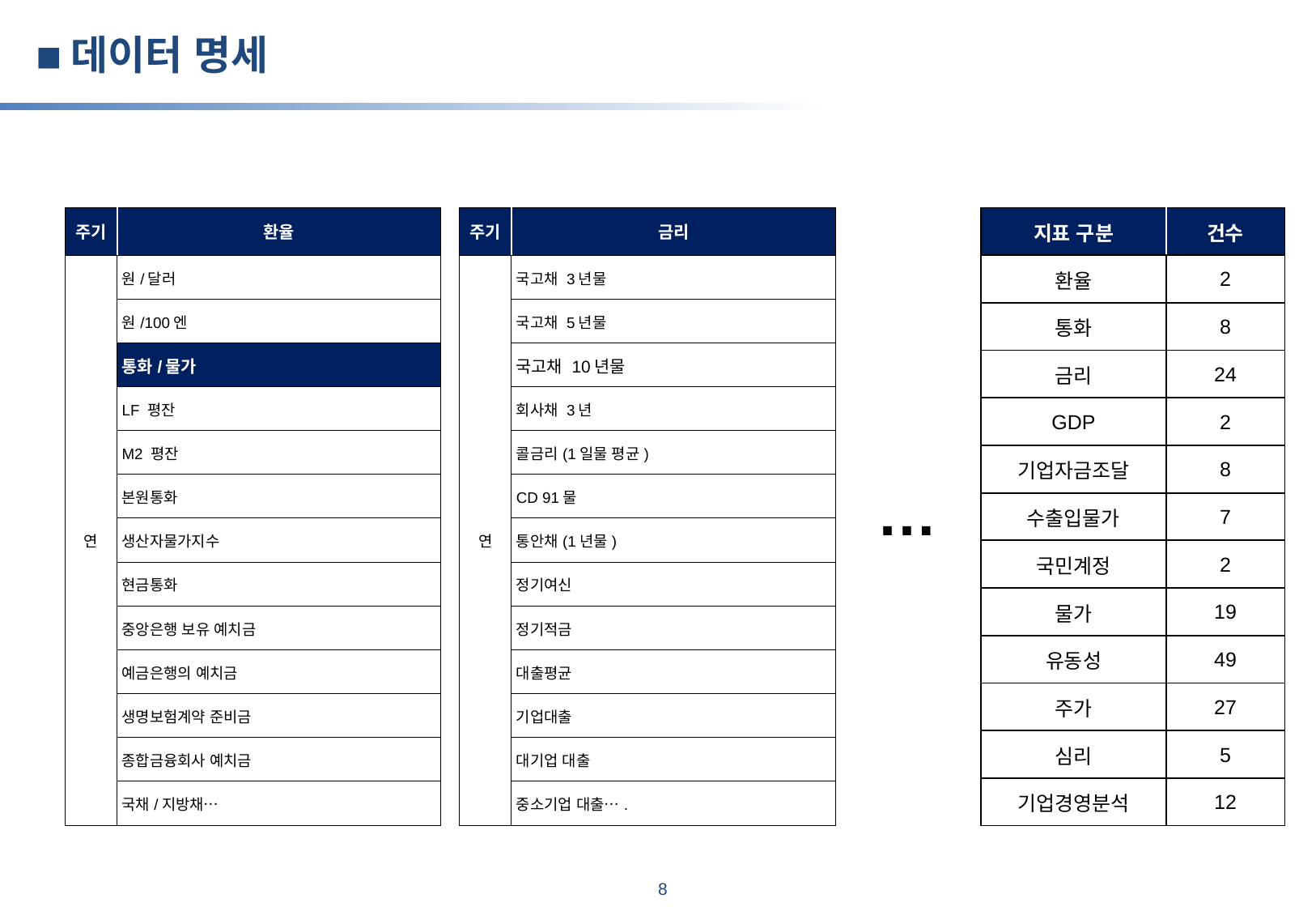

◼데이터 명세
| 지표 구분 | 건수 |
| --- | --- |
| 환율 | 2 |
| 통화 | 8 |
| 금리 | 24 |
| GDP | 2 |
| 기업자금조달 | 8 |
| 수출입물가 | 7 |
| 국민계정 | 2 |
| 물가 | 19 |
| 유동성 | 49 |
| 주가 | 27 |
| 심리 | 5 |
| 기업경영분석 | 12 |
| 주기 | 금리 |
| --- | --- |
| 연 | 국고채 3년물 |
|  | 국고채 5년물 |
|  | 국고채 10년물 |
|  | 회사채 3년 |
|  | 콜금리(1일물 평균) |
|  | CD 91물 |
|  | 통안채(1년물) |
|  | 정기여신 |
|  | 정기적금 |
|  | 대출평균 |
|  | 기업대출 |
|  | 대기업 대출 |
|  | 중소기업 대출…. |
| 주기 | 환율 |
| --- | --- |
| 연 | 원/달러 |
|  | 원/100엔 |
|  | 통화/물가 |
|  | LF 평잔 |
|  | M2 평잔 |
|  | 본원통화 |
|  | 생산자물가지수 |
|  | 현금통화 |
|  | 중앙은행 보유 예치금 |
|  | 예금은행의 예치금 |
|  | 생명보험계약 준비금 |
|  | 종합금융회사 예치금 |
|  | 국채/지방채… |
…